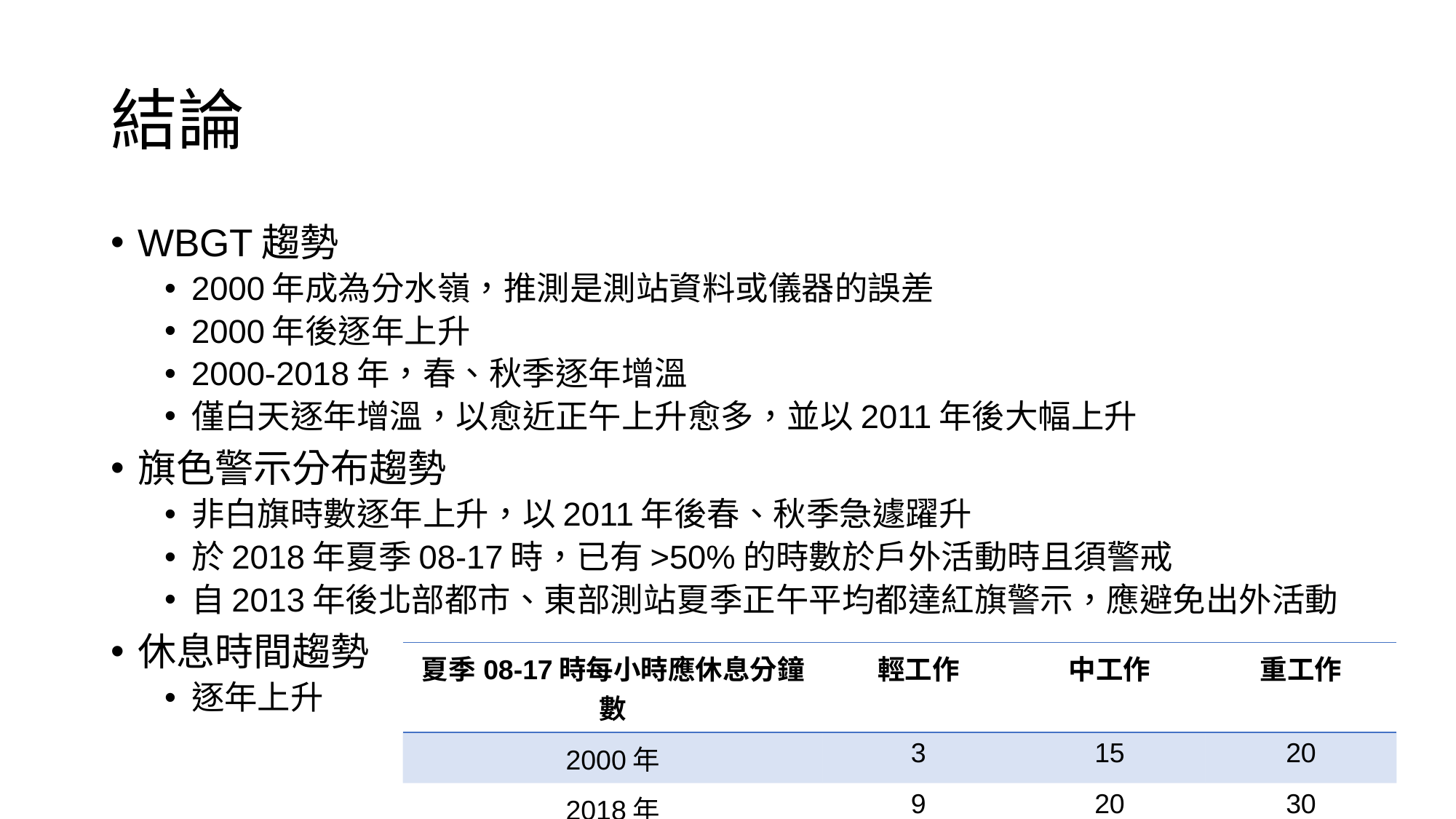

# 結論
WBGT趨勢
2000年成為分水嶺，推測是測站資料或儀器的誤差
2000年後逐年上升
2000-2018年，春、秋季逐年增溫
僅白天逐年增溫，以愈近正午上升愈多，並以2011年後大幅上升
旗色警示分布趨勢
非白旗時數逐年上升，以2011年後春、秋季急遽躍升
於2018年夏季08-17時，已有>50%的時數於戶外活動時且須警戒
自2013年後北部都市、東部測站夏季正午平均都達紅旗警示，應避免出外活動
休息時間趨勢
逐年上升

| 夏季08-17時每小時應休息分鐘數 | 輕工作 | 中工作 | 重工作 |
| --- | --- | --- | --- |
| 2000年 | 3 | 15 | 20 |
| 2018年 | 9 | 20 | 30 |